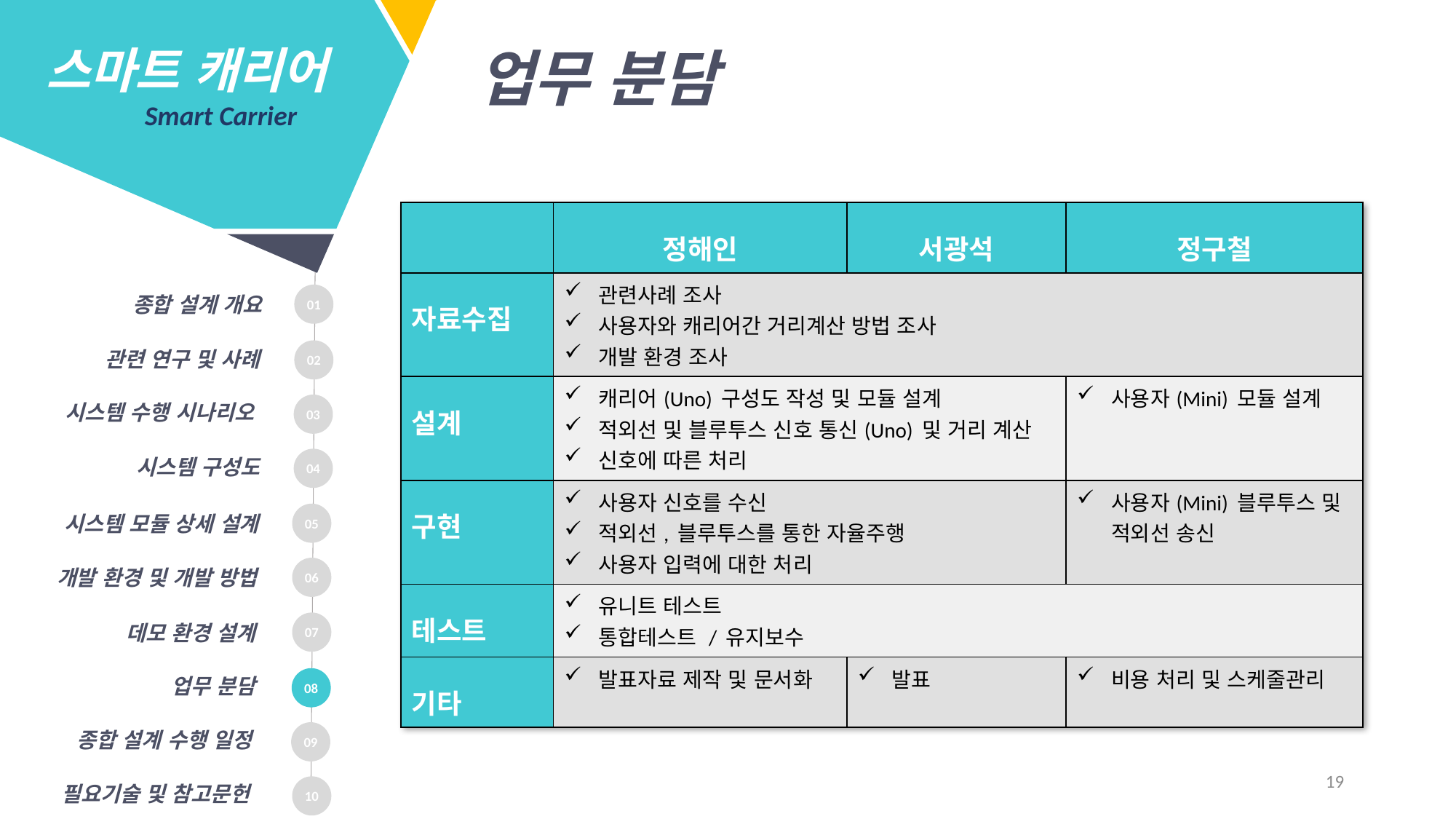

스마트 캐리어
           Smart Carrier
업무 분담
|  | 정해인 | 서광석 | 정구철 |
| --- | --- | --- | --- |
| 자료수집 | 관련사례 조사 사용자와 캐리어간 거리계산 방법 조사 개발 환경 조사 |  |  |
| 설계 | 캐리어(Uno) 구성도 작성 및 모듈 설계 적외선 및 블루투스 신호 통신(Uno) 및 거리 계산 신호에 따른 처리 |  | 사용자(Mini) 모듈 설계 |
| 구현 | 사용자 신호를 수신 적외선, 블루투스를 통한 자율주행 사용자 입력에 대한 처리 |  | 사용자(Mini) 블루투스 및 적외선 송신 |
| 테스트 | 유니트 테스트 통합테스트 / 유지보수 |  |  |
| 기타 | 발표자료 제작 및 문서화 | 발표 | 비용 처리 및 스케줄관리 |
01
종합 설계 개요
02
관련 연구 및 사례
시스템 수행 시나리오
03
시스템 구성도
04
05
시스템 모듈 상세 설계
06
개발 환경 및 개발 방법
07
데모 환경 설계
업무 분담
08
종합 설계 수행 일정
09
19
필요기술 및 참고문헌
10